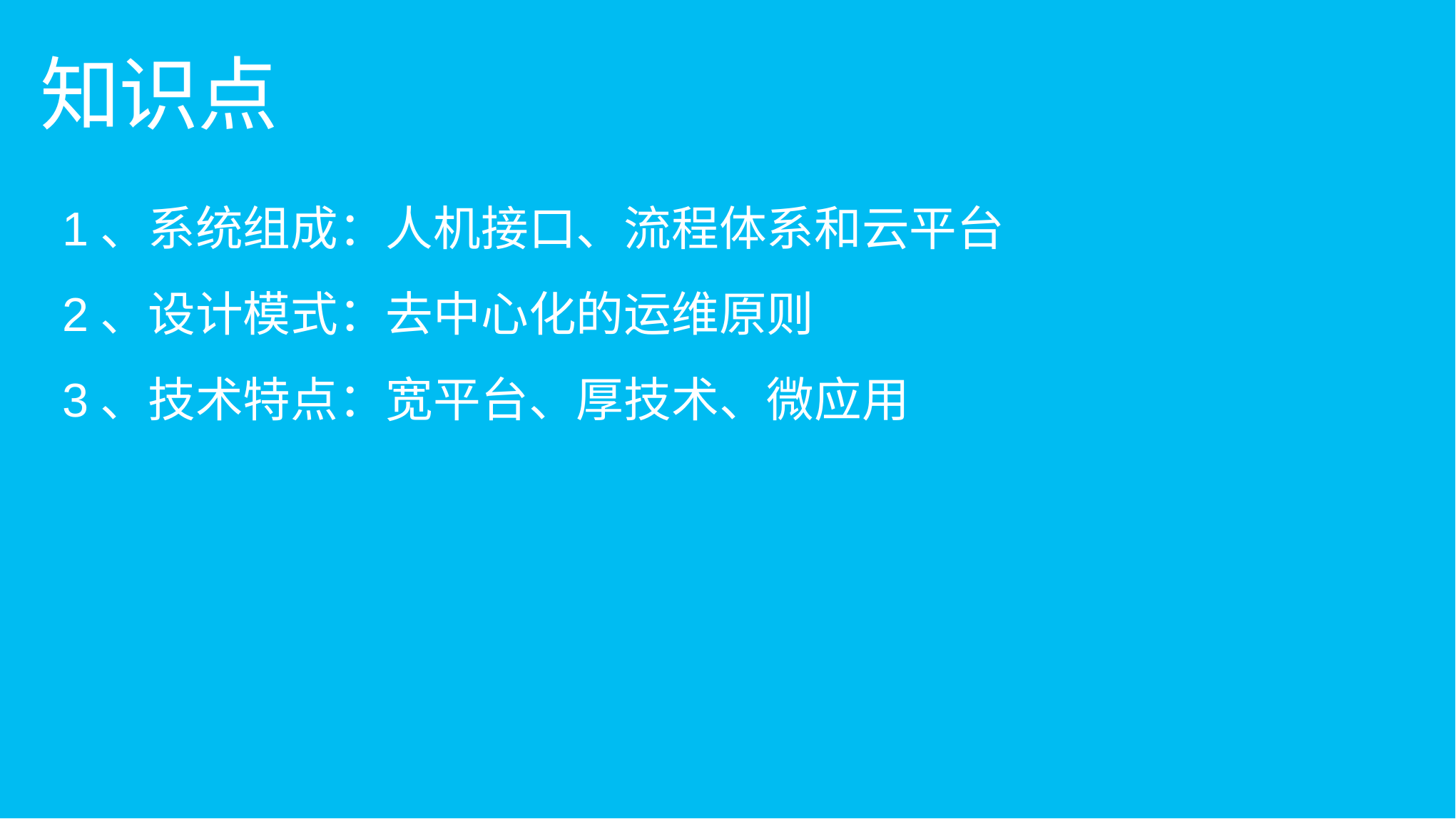

# 知识点
1、系统组成：人机接口、流程体系和云平台
2、设计模式：去中心化的运维原则
3、技术特点：宽平台、厚技术、微应用